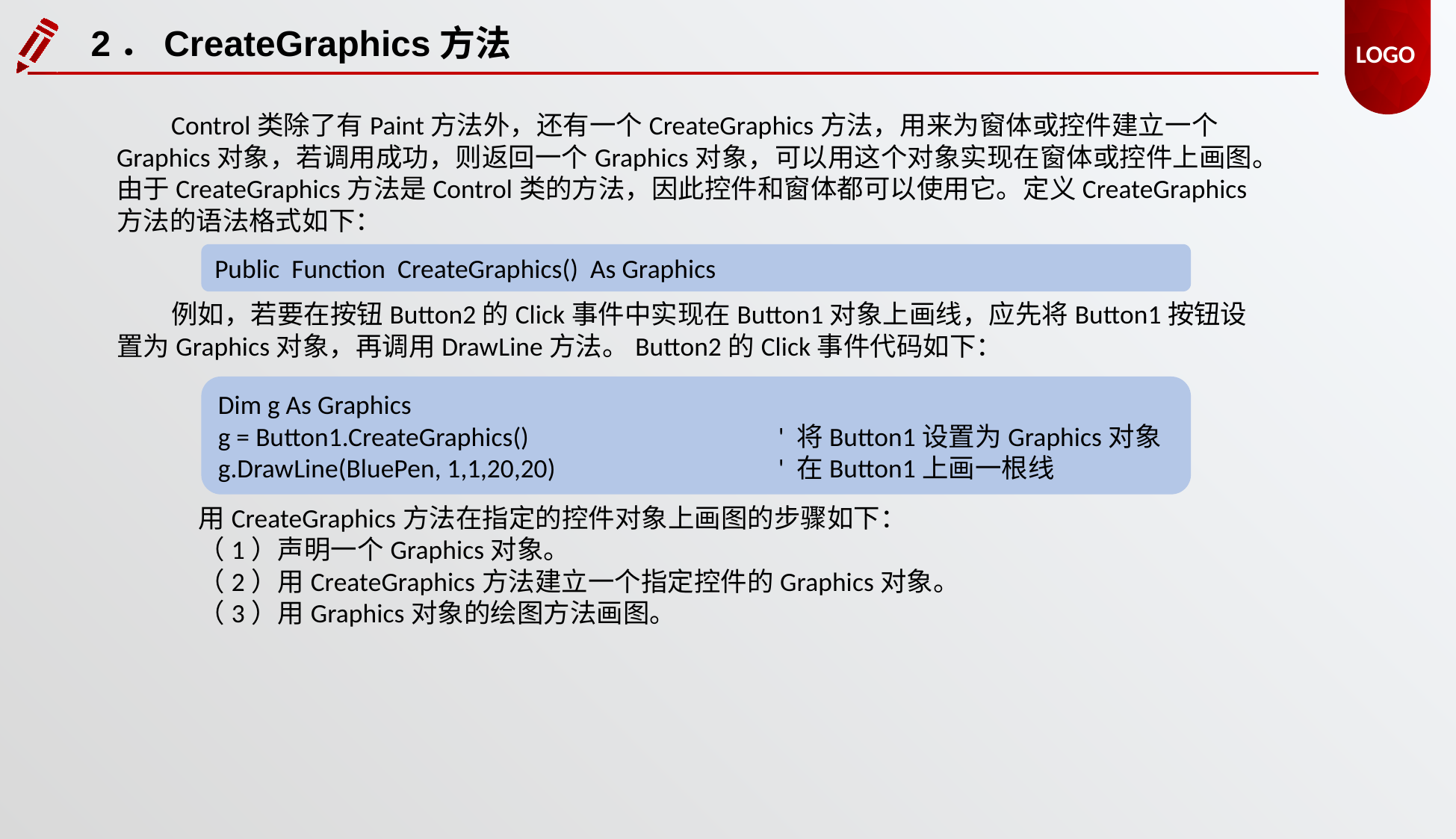

2．CreateGraphics方法
Control类除了有Paint方法外，还有一个CreateGraphics方法，用来为窗体或控件建立一个Graphics对象，若调用成功，则返回一个Graphics对象，可以用这个对象实现在窗体或控件上画图。由于CreateGraphics方法是Control类的方法，因此控件和窗体都可以使用它。定义CreateGraphics方法的语法格式如下：
Public  Function  CreateGraphics()  As Graphics
例如，若要在按钮Button2的Click事件中实现在Button1对象上画线，应先将Button1按钮设置为Graphics对象，再调用DrawLine方法。Button2的Click事件代码如下：
Dim g As Graphics
g = Button1.CreateGraphics()			' 将Button1设置为Graphics对象
g.DrawLine(BluePen, 1,1,20,20)		' 在Button1上画一根线
用CreateGraphics方法在指定的控件对象上画图的步骤如下：
（1）声明一个Graphics对象。
（2）用CreateGraphics方法建立一个指定控件的Graphics对象。
（3）用Graphics对象的绘图方法画图。